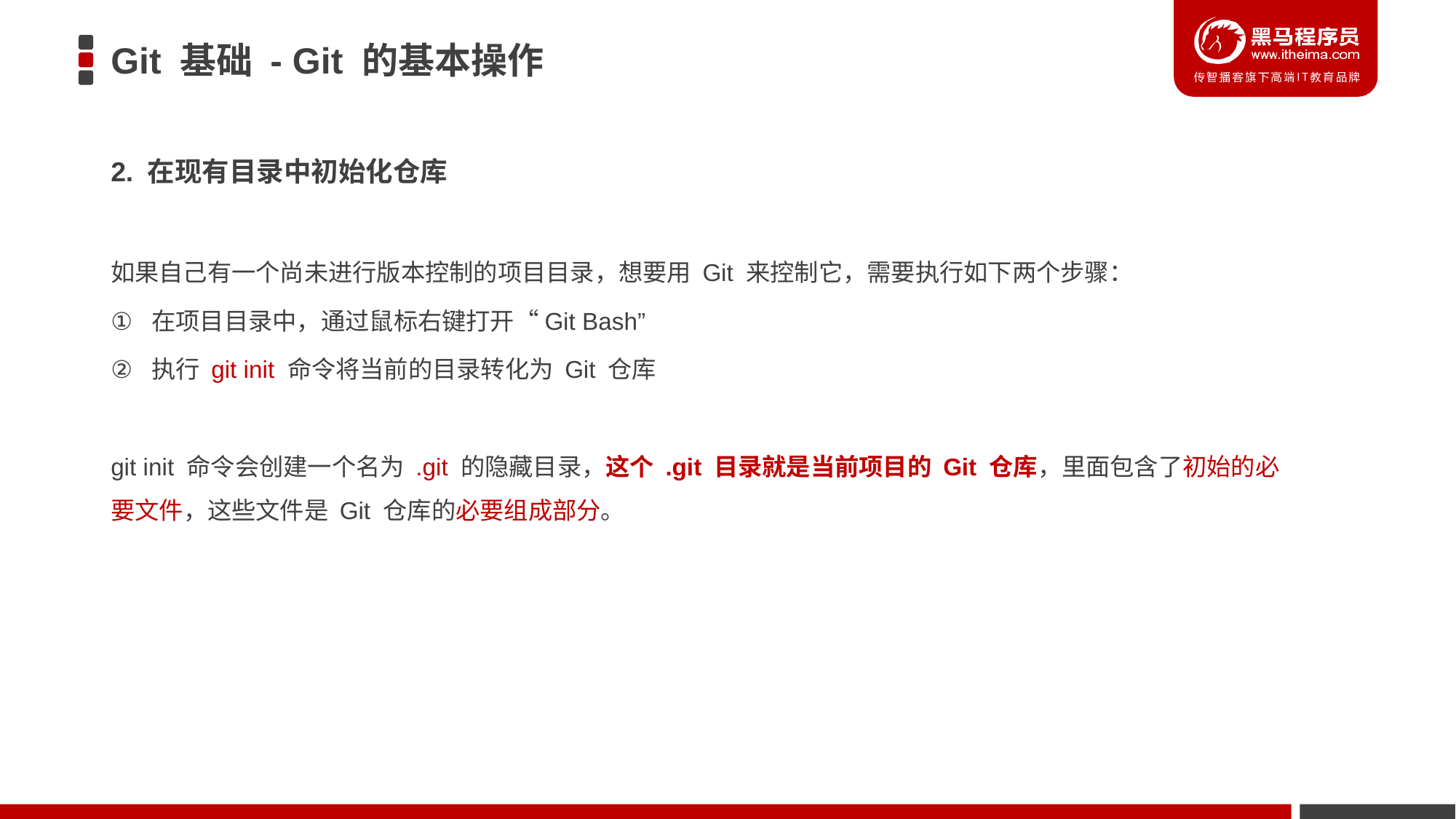

# Git 基础 - Git 的基本操作
2. 在现有目录中初始化仓库
如果自己有一个尚未进行版本控制的项目目录，想要用 Git 来控制它，需要执行如下两个步骤：
在项目目录中，通过鼠标右键打开“Git Bash”
执行 git init 命令将当前的目录转化为 Git 仓库

git init 命令会创建一个名为 .git 的隐藏目录，这个 .git 目录就是当前项目的 Git 仓库，里面包含了初始的必要文件，这些文件是 Git 仓库的必要组成部分。